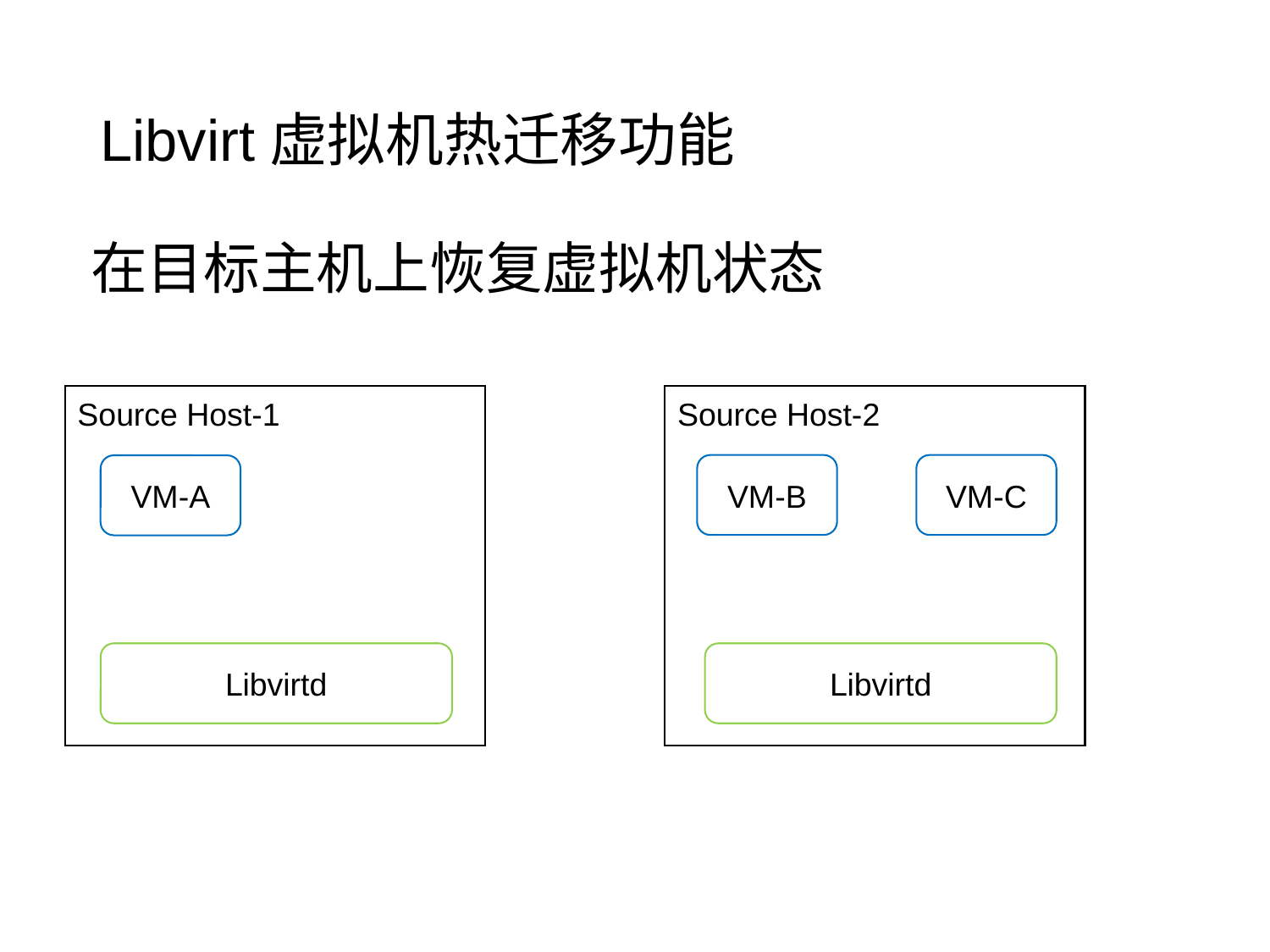

# Libvirt虚拟机热迁移功能
在目标主机上恢复虚拟机状态

Source Host-1

Source Host-2

VM-B
VM-C
VM-A
Libvirtd
Libvirtd